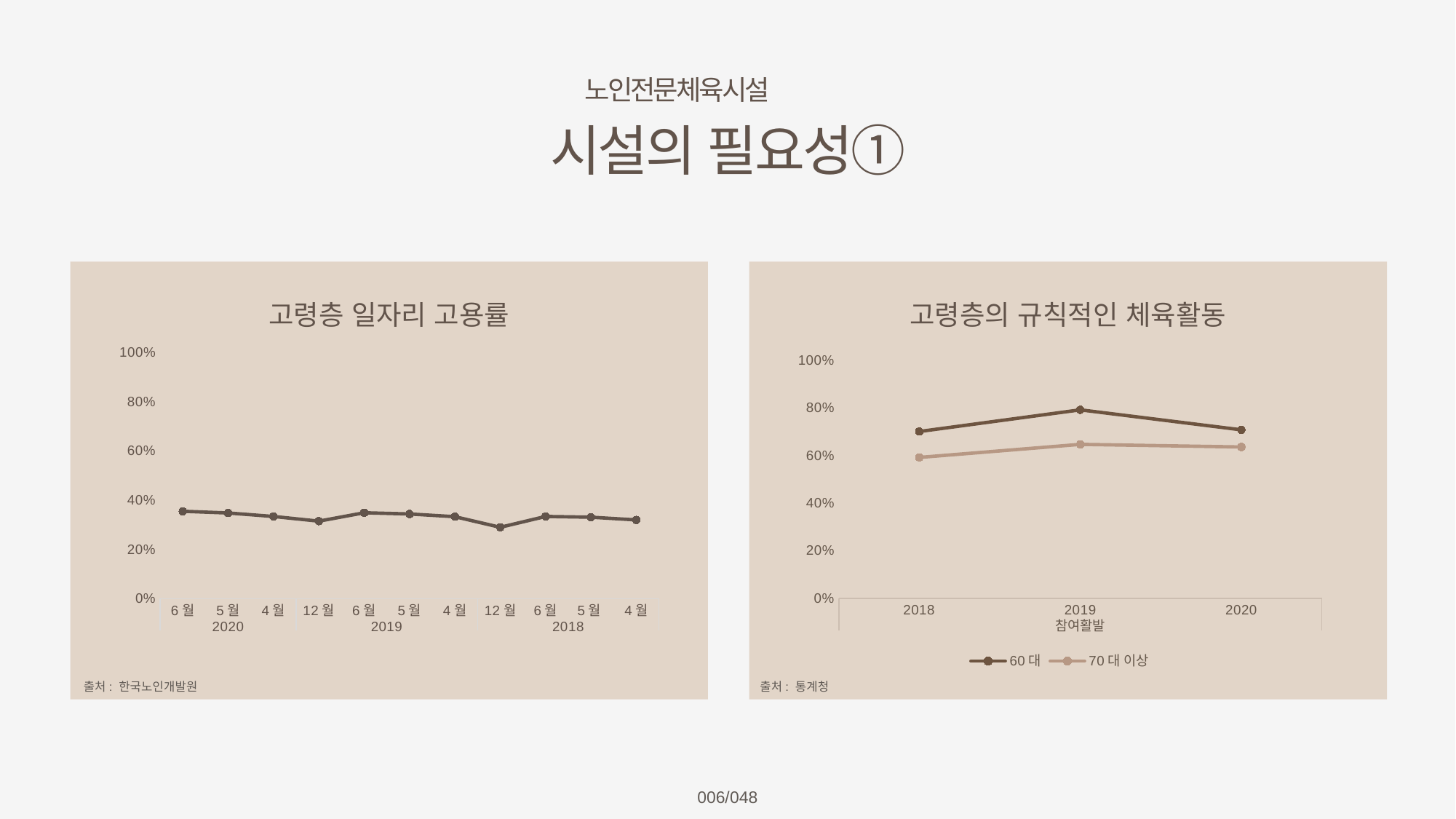

노인전문체육시설
시설의 필요성①

고령층 일자리 고용률

### Chart

| Category | 65세 이상 노인 |
|---|---|
| 6월 | 0.355 |
| 5월 | 0.348 |
| 4월 | 0.334 |
| 12월 | 0.315 |
| 6월 | 0.349 |
| 5월 | 0.344 |
| 4월 | 0.333 |
| 12월 | 0.29 |
| 6월 | 0.334 |
| 5월  | 0.331 |
| 4월 | 0.32 |
출처: 한국노인개발원

고령층의 규칙적인 체육활동

### Chart

| Category | 60대 | 70대 이상 |
|---|---|---|
| 2018 | 0.701 | 0.592 |
| 2019 | 0.792 | 0.647 |
| 2020 | 0.708 | 0.636 |
출처: 통계청
006/048